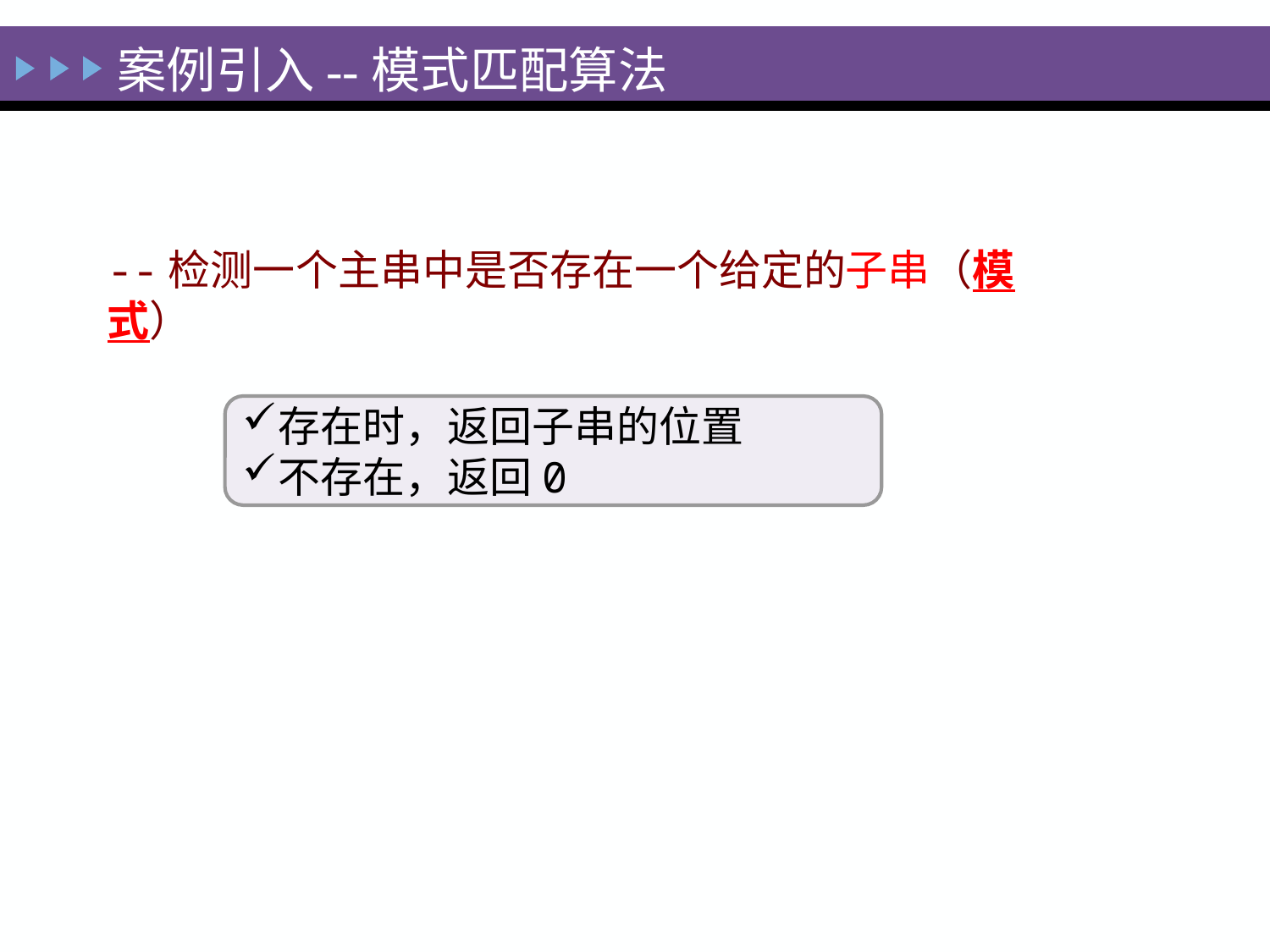

案例引入--模式匹配算法
--检测一个主串中是否存在一个给定的子串（模式）
存在时，返回子串的位置
不存在，返回0